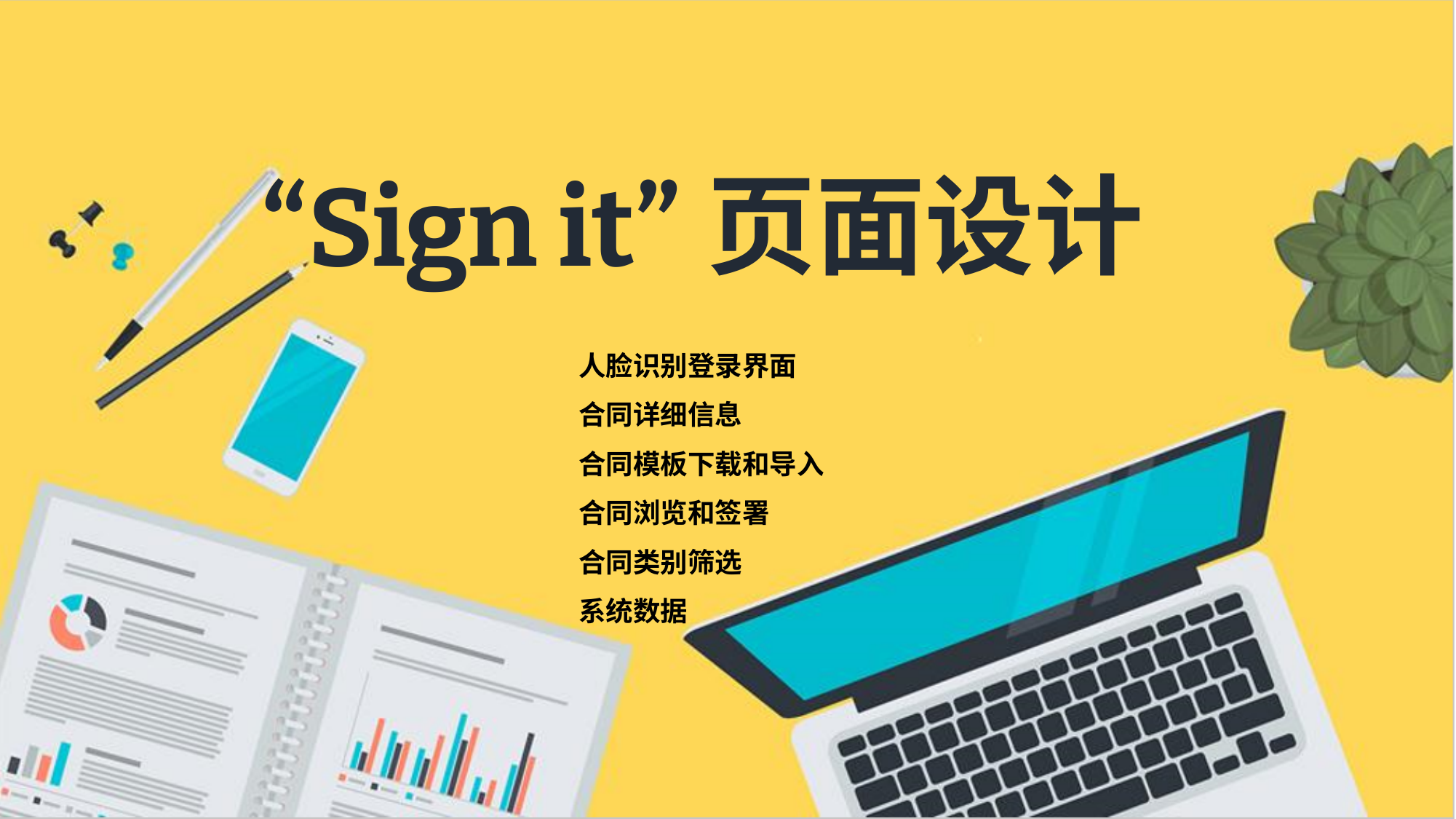

“Sign it”页面设计
人脸识别登录界面
合同详细信息
合同模板下载和导入
合同浏览和签署
合同类别筛选
系统数据